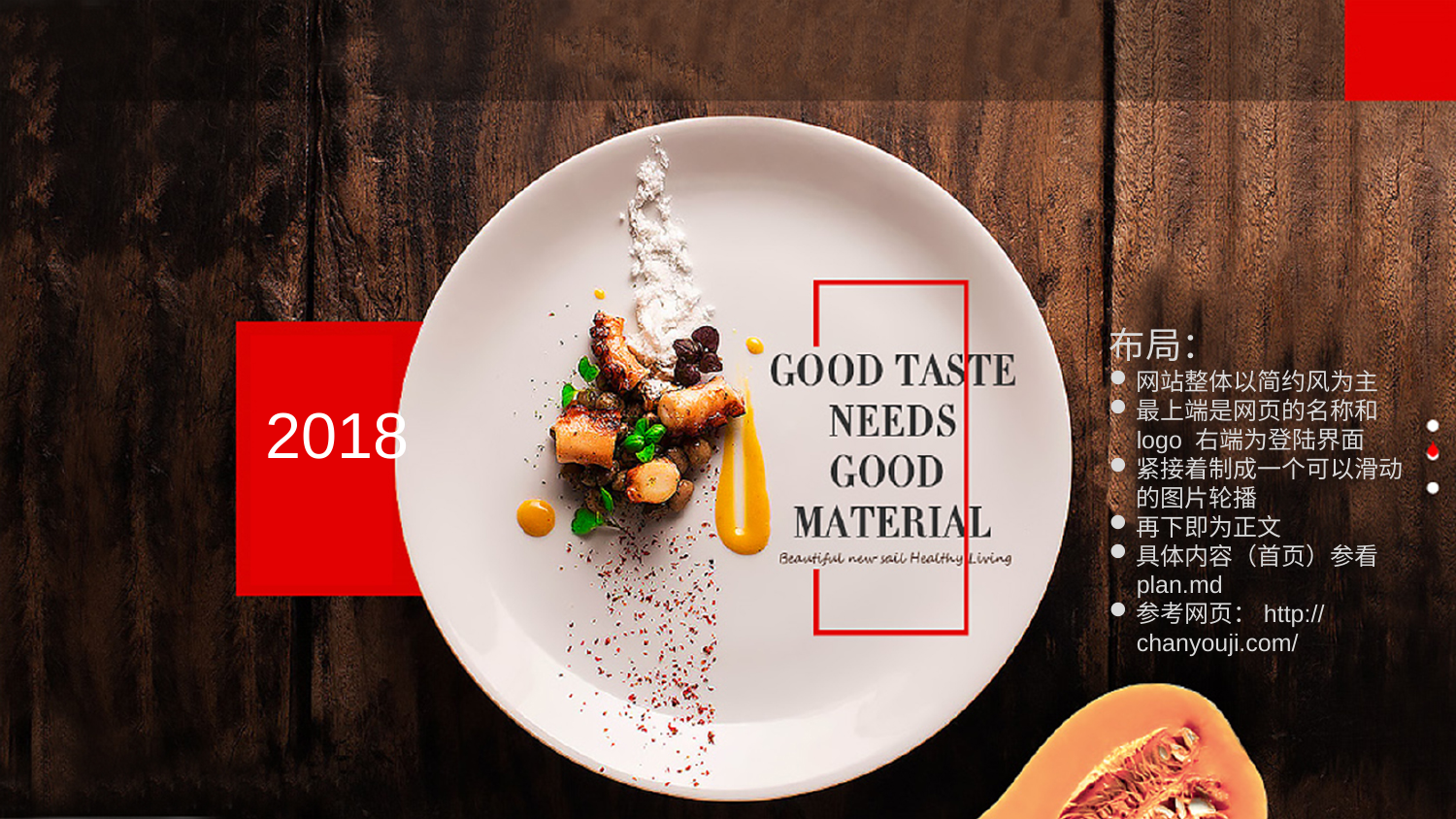

布局：
网站整体以简约风为主
最上端是网页的名称和logo 右端为登陆界面
紧接着制成一个可以滑动的图片轮播
再下即为正文
具体内容（首页）参看plan.md
参考网页：http://chanyouji.com/
2018